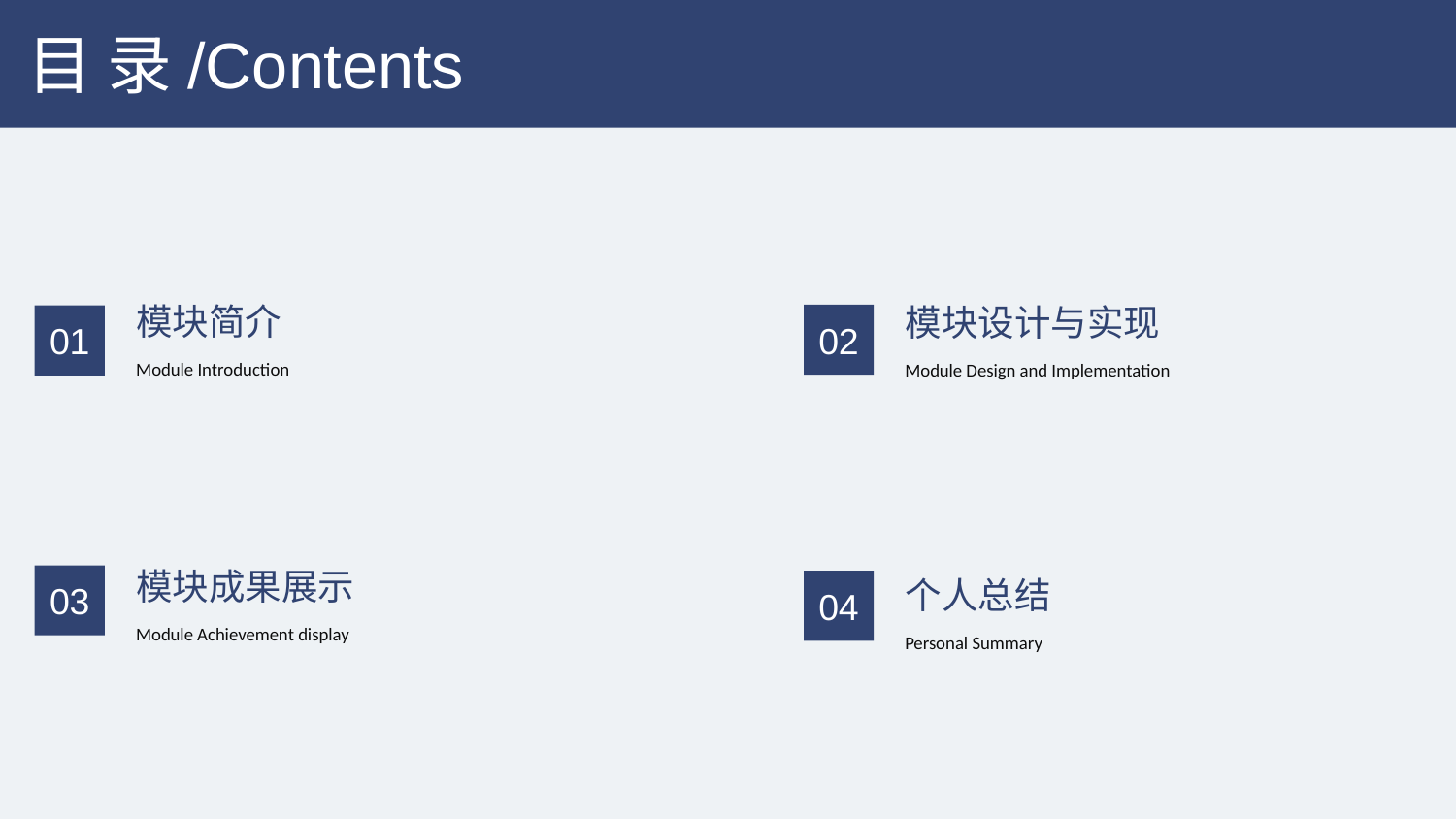

目 录/Contents
模块简介
模块设计与实现
02
01
Module Introduction
Module Design and Implementation
模块成果展示
03
个人总结
04
Module Achievement display
Personal Summary